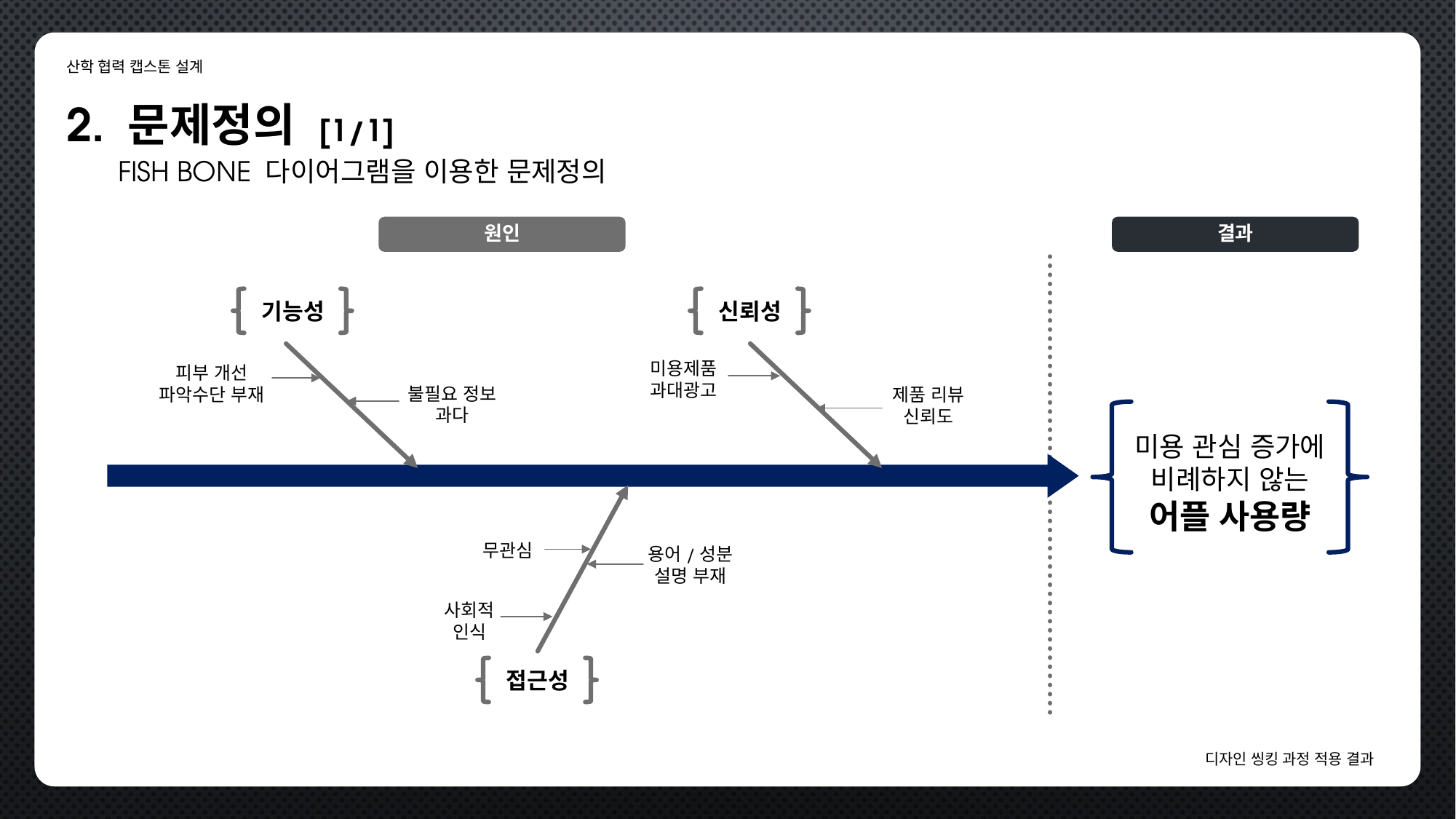

산학 협력 캡스톤 설계
2. 문제정의 [1/1]
FISH BONE 다이어그램을 이용한 문제정의
원인
결과

기능성
신뢰성
미용제품
과대광고
피부 개선
파악수단 부재
불필요 정보
과다
제품 리뷰
신뢰도

미용 관심 증가에
비례하지 않는
어플 사용량

무관심
용어/성분 설명 부재
사회적
인식

접근성
디자인 씽킹 과정 적용 결과